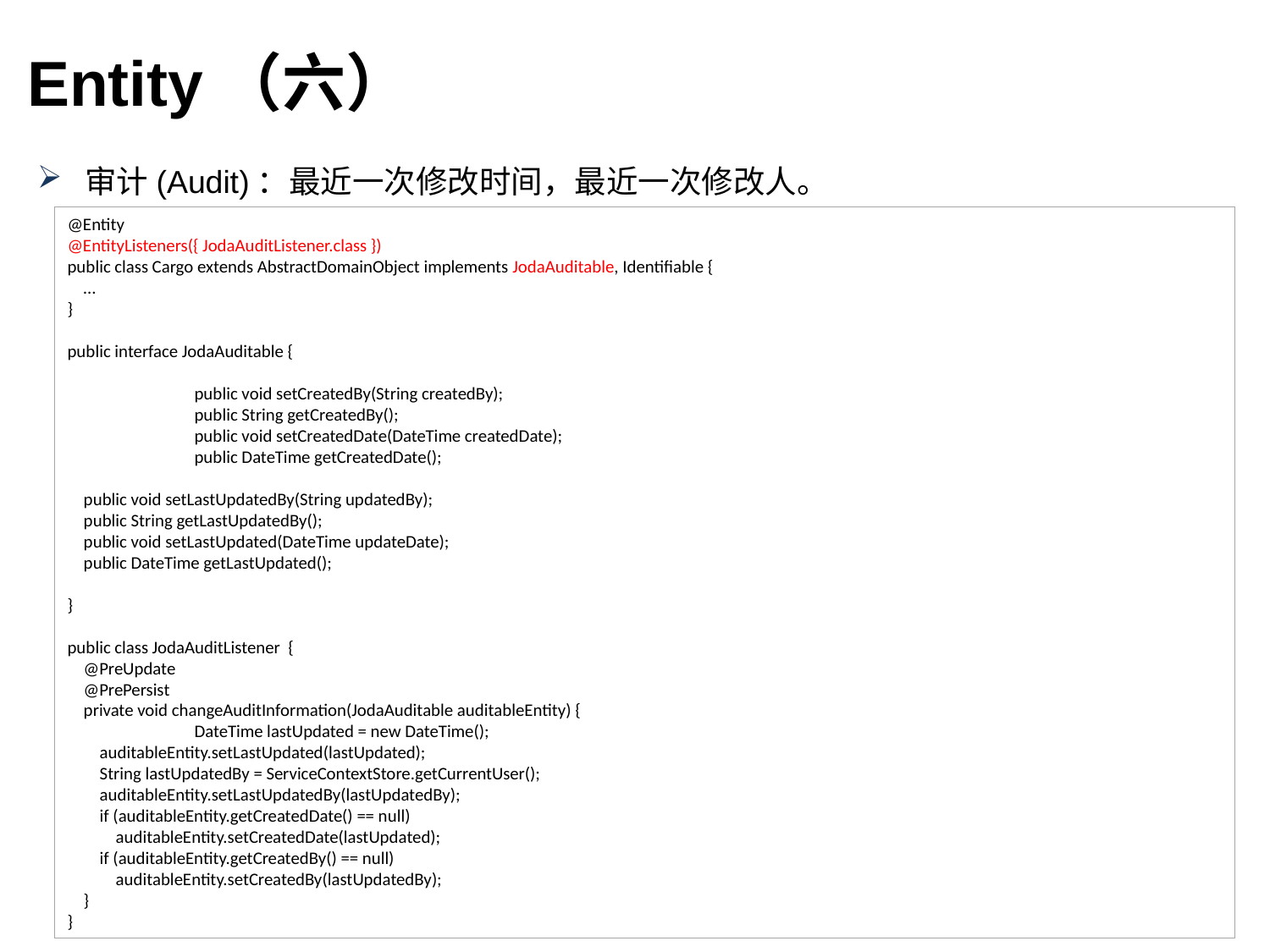

Entity（六）
审计(Audit)：最近一次修改时间，最近一次修改人。
@Entity
@EntityListeners({ JodaAuditListener.class })
public class Cargo extends AbstractDomainObject implements JodaAuditable, Identifiable {
    …
}

public interface JodaAuditable {

	public void setCreatedBy(String createdBy);
	public String getCreatedBy();
	public void setCreatedDate(DateTime createdDate);
	public DateTime getCreatedDate();

    public void setLastUpdatedBy(String updatedBy);
    public String getLastUpdatedBy();
    public void setLastUpdated(DateTime updateDate);
    public DateTime getLastUpdated();

}

public class JodaAuditListener  {
    @PreUpdate
    @PrePersist
    private void changeAuditInformation(JodaAuditable auditableEntity) {
    	DateTime lastUpdated = new DateTime();
        auditableEntity.setLastUpdated(lastUpdated);
        String lastUpdatedBy = ServiceContextStore.getCurrentUser();
        auditableEntity.setLastUpdatedBy(lastUpdatedBy);
        if (auditableEntity.getCreatedDate() == null)
            auditableEntity.setCreatedDate(lastUpdated);
        if (auditableEntity.getCreatedBy() == null)
            auditableEntity.setCreatedBy(lastUpdatedBy);
    }
}